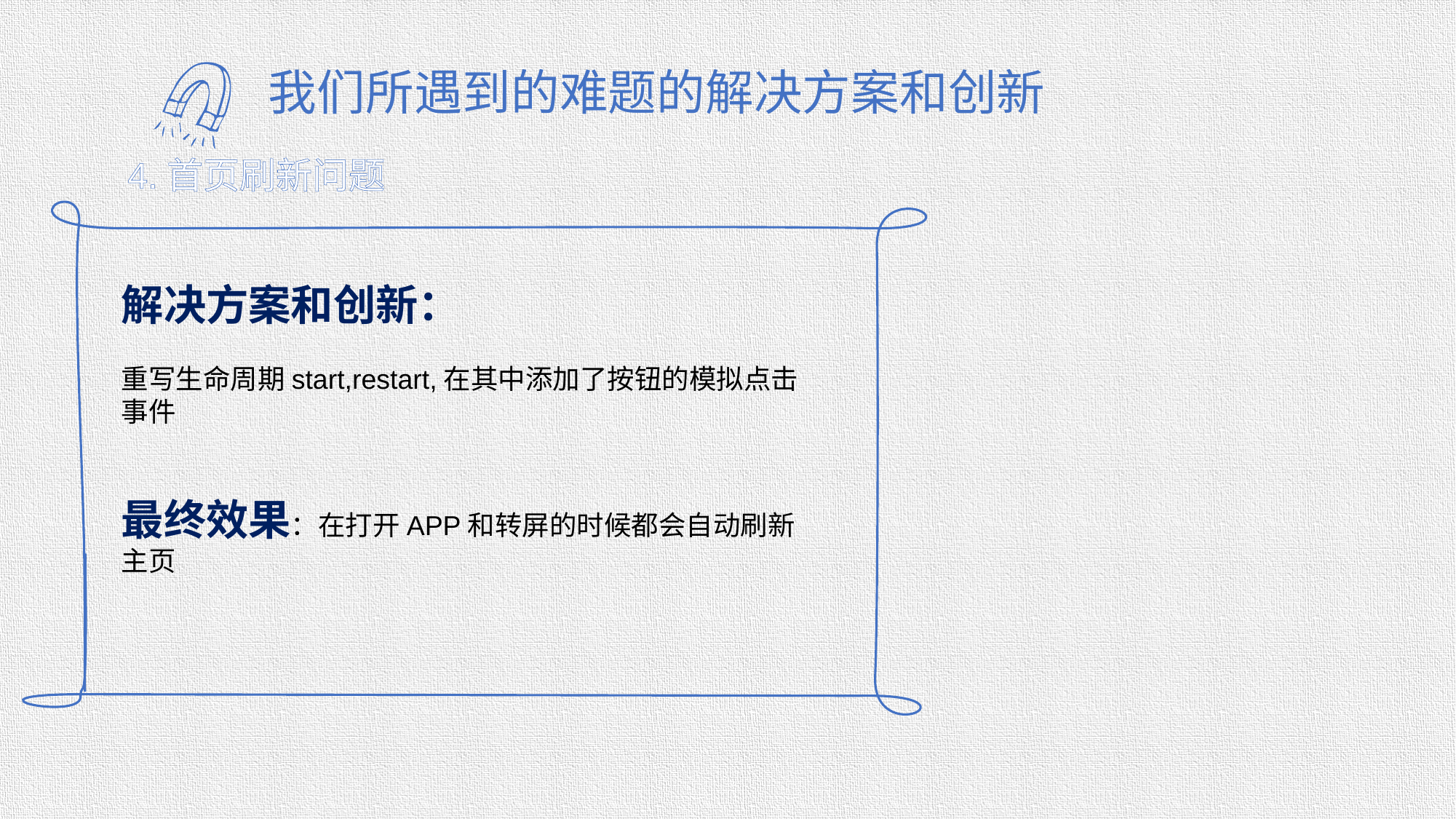

我们所遇到的难题的解决方案和创新

4.首页刷新问题

解决方案和创新：

重写生命周期start,restart,在其中添加了按钮的模拟点击事件

最终效果：在打开APP和转屏的时候都会自动刷新主页